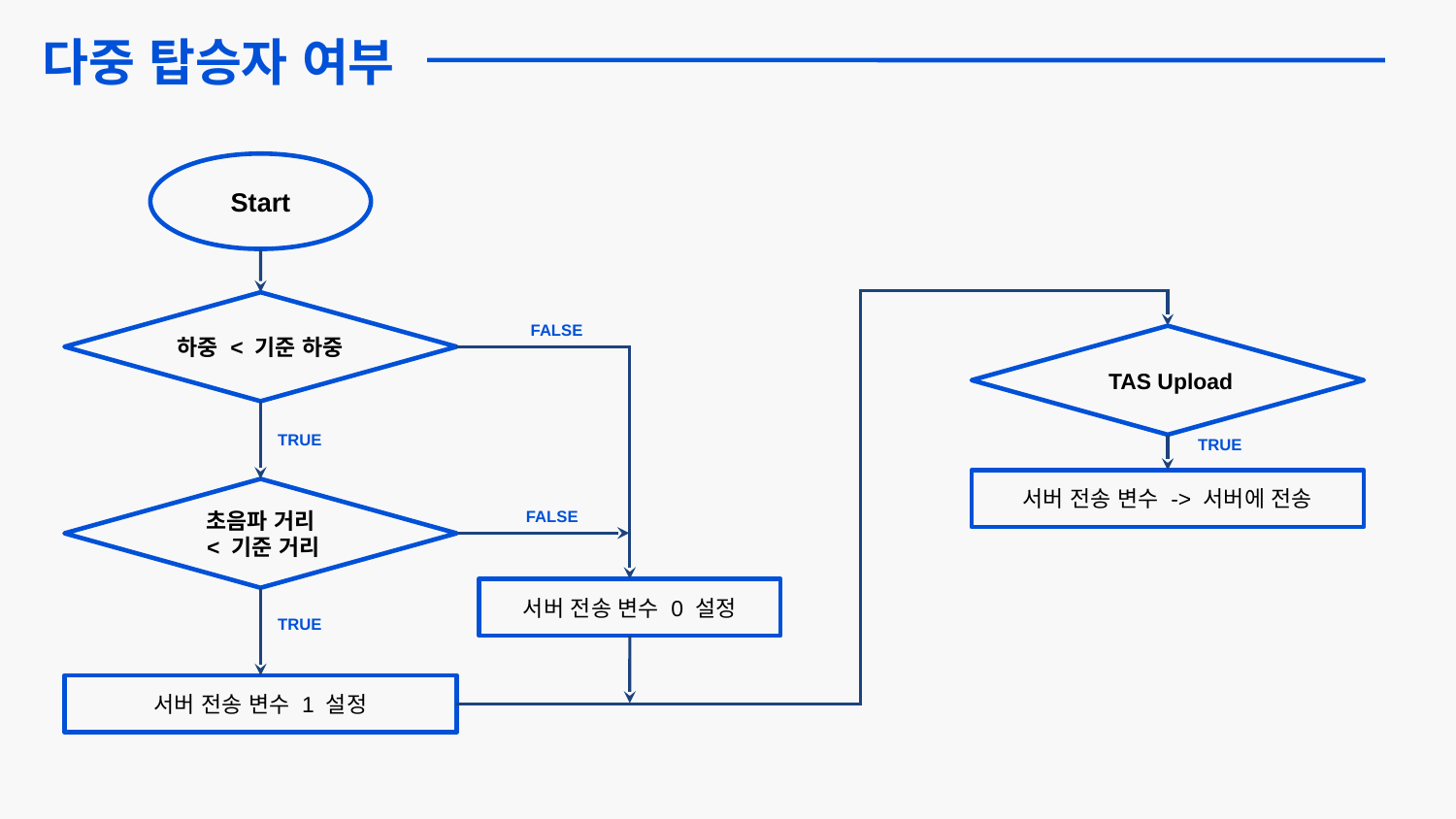

다중 탑승자 여부
Start
하중 < 기준 하중
FALSE
 TAS Upload
TRUE
TRUE
서버 전송 변수 -> 서버에 전송
초음파 거리
 < 기준 거리
FALSE
서버 전송 변수 0 설정
TRUE

서버 전송 변수 1 설정